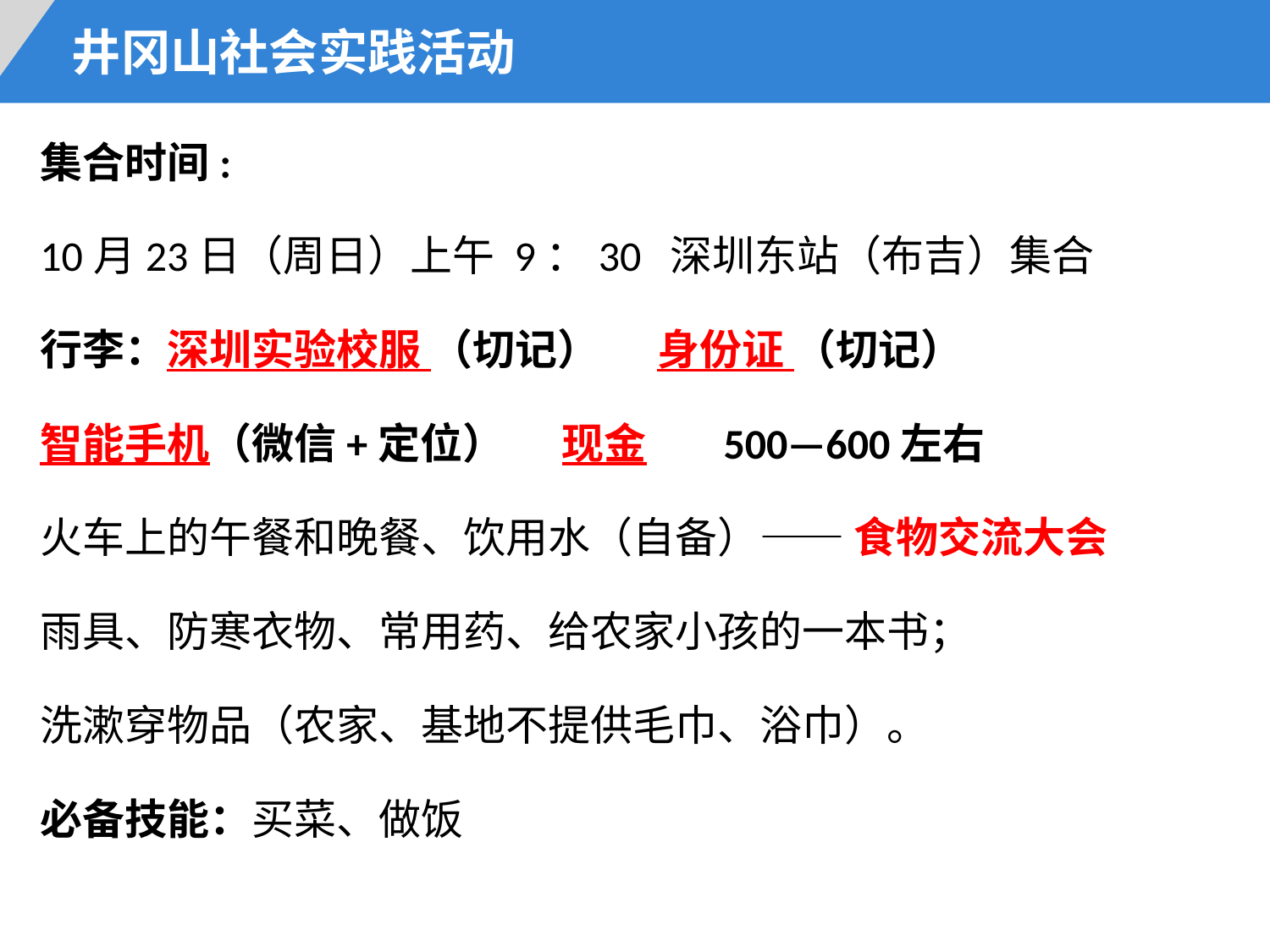

井冈山社会实践活动
集合时间:
10月23日（周日）上午 9：30  深圳东站（布吉）集合
行李：深圳实验校服 （切记）      身份证 （切记）
智能手机（微信+定位）      现金       500—600左右
火车上的午餐和晚餐、饮用水（自备）—— 食物交流大会
雨具、防寒衣物、常用药、给农家小孩的一本书；
洗漱穿物品（农家、基地不提供毛巾、浴巾）。
必备技能：买菜、做饭